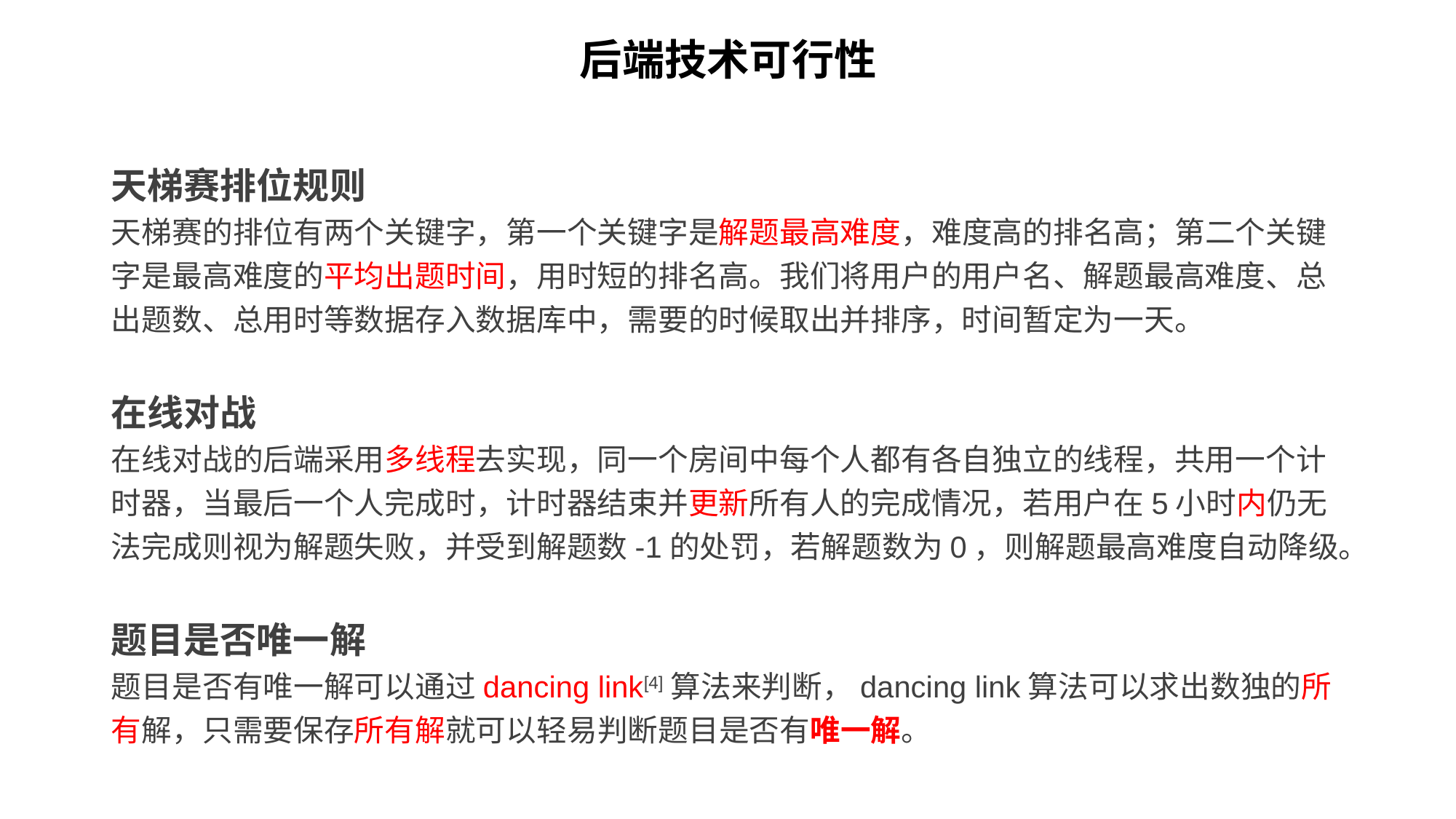

后端技术可行性
天梯赛排位规则
天梯赛的排位有两个关键字，第一个关键字是解题最高难度，难度高的排名高；第二个关键字是最高难度的平均出题时间，用时短的排名高。我们将用户的用户名、解题最高难度、总出题数、总用时等数据存入数据库中，需要的时候取出并排序，时间暂定为一天。

在线对战
在线对战的后端采用多线程去实现，同一个房间中每个人都有各自独立的线程，共用一个计时器，当最后一个人完成时，计时器结束并更新所有人的完成情况，若用户在5小时内仍无法完成则视为解题失败，并受到解题数-1的处罚，若解题数为0，则解题最高难度自动降级。

题目是否唯一解
题目是否有唯一解可以通过dancing link[4]算法来判断，dancing link算法可以求出数独的所有解，只需要保存所有解就可以轻易判断题目是否有唯一解。